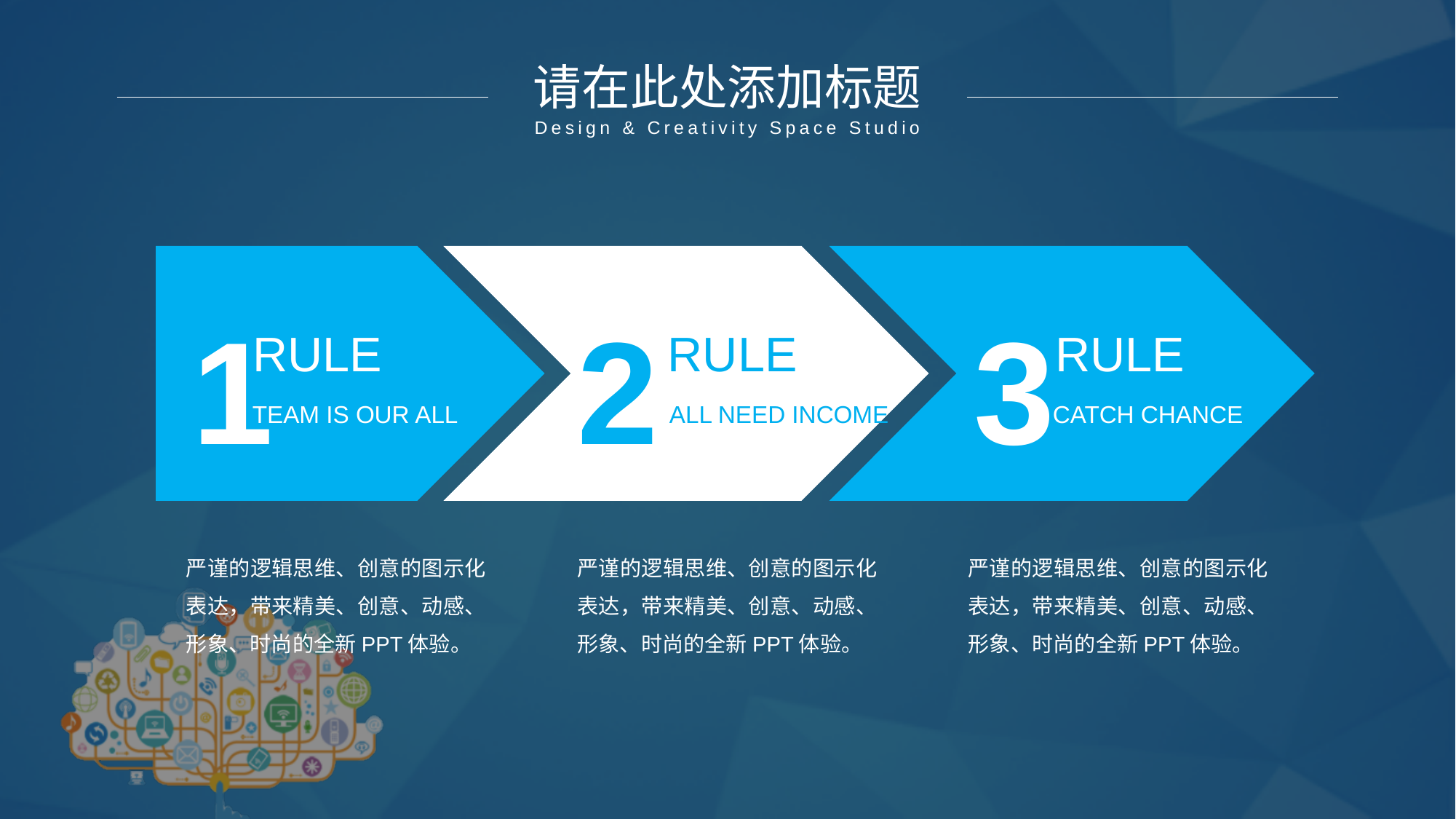

请在此处添加标题
Design & Creativity Space Studio

1
2
3
RULE
RULE
RULE
TEAM IS OUR ALL
ALL NEED INCOME
CATCH CHANCE
严谨的逻辑思维、创意的图示化表达，带来精美、创意、动感、形象、时尚的全新PPT体验。
严谨的逻辑思维、创意的图示化表达，带来精美、创意、动感、形象、时尚的全新PPT体验。
严谨的逻辑思维、创意的图示化表达，带来精美、创意、动感、形象、时尚的全新PPT体验。